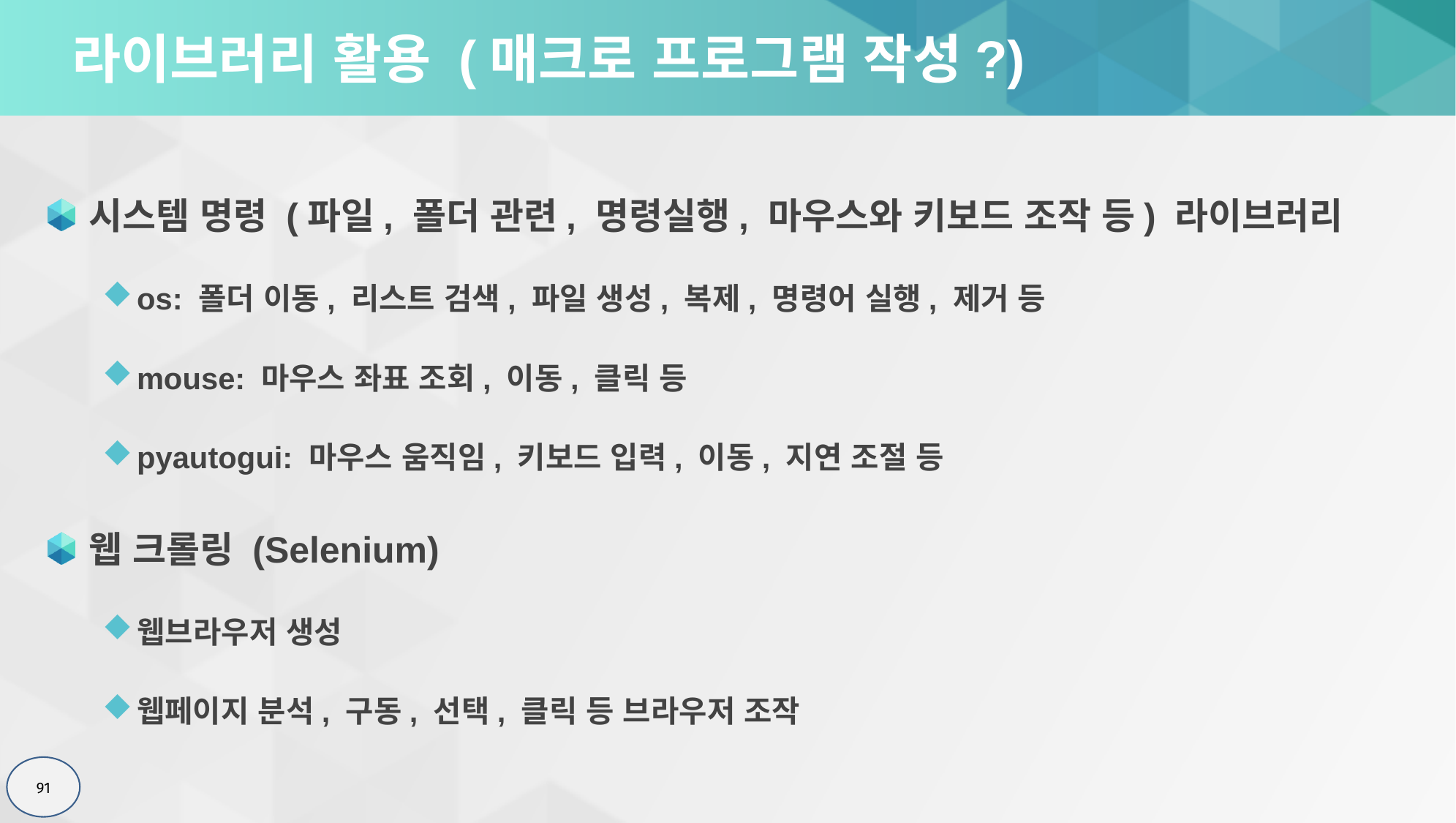

# 라이브러리 활용 (매크로 프로그램 작성?)
시스템 명령 (파일, 폴더 관련, 명령실행, 마우스와 키보드 조작 등) 라이브러리
os: 폴더 이동, 리스트 검색, 파일 생성, 복제, 명령어 실행, 제거 등
mouse: 마우스 좌표 조회, 이동, 클릭 등
pyautogui: 마우스 움직임, 키보드 입력, 이동, 지연 조절 등
웹 크롤링 (Selenium)
웹브라우저 생성
웹페이지 분석, 구동, 선택, 클릭 등 브라우저 조작